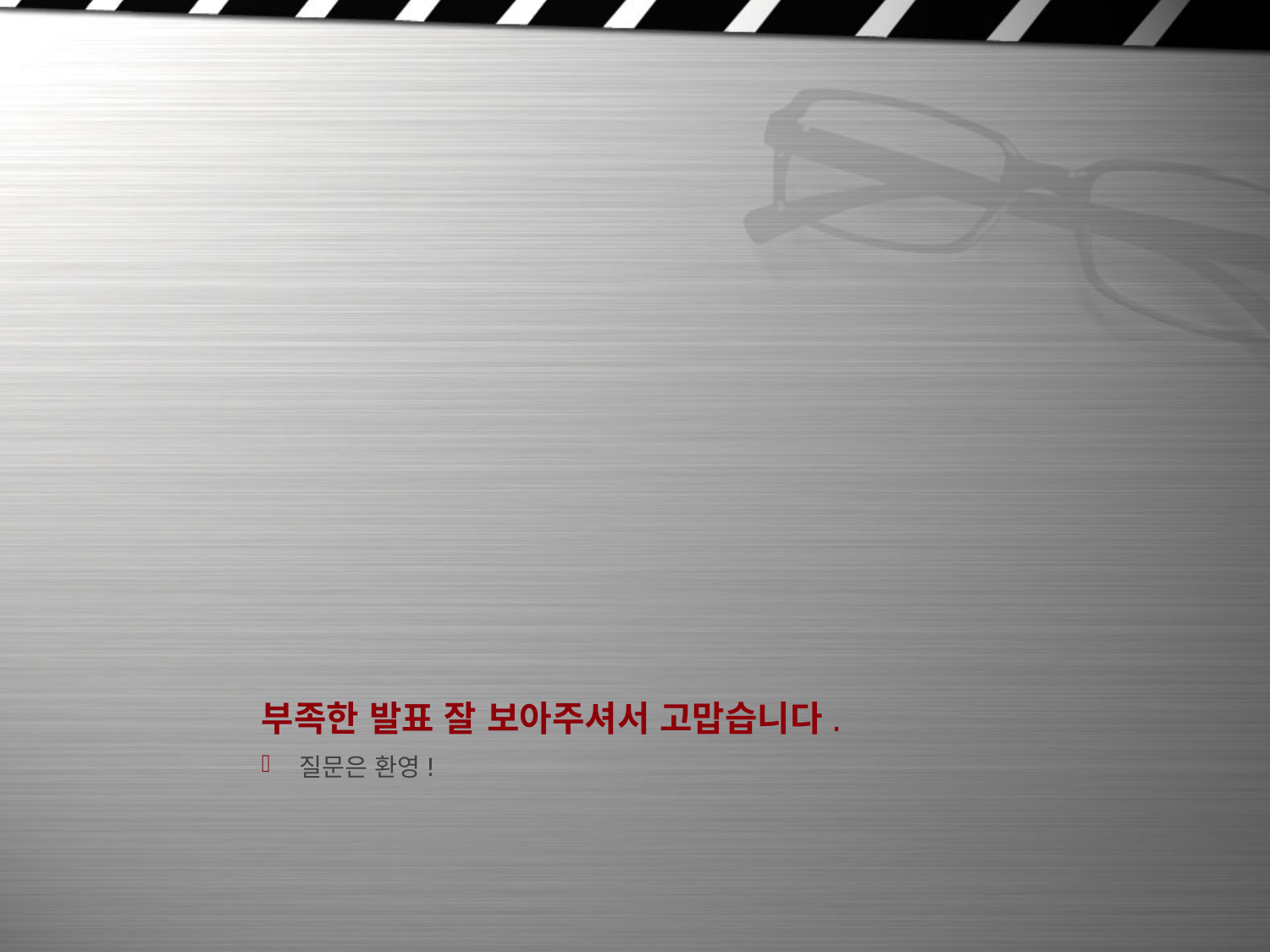

# 부족한 발표 잘 보아주셔서 고맙습니다.
질문은 환영!